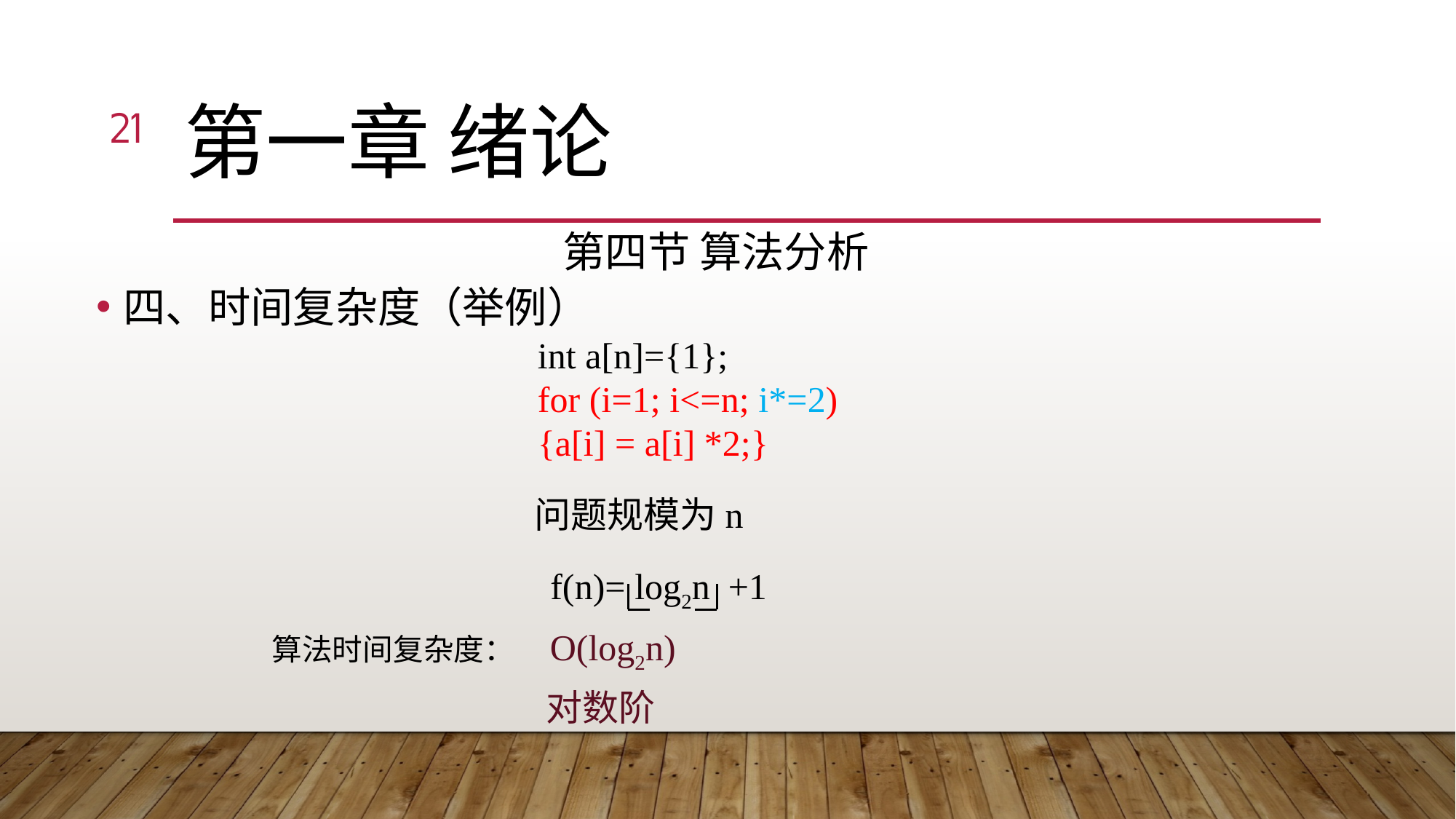

21
# 第一章 绪论
第四节 算法分析
四、时间复杂度（举例）
int a[n]={1};
for (i=1; i<=n; i*=2)
{a[i] = a[i] *2;}
问题规模为n
f(n)= log2n  +1
O(log2n)
算法时间复杂度：
对数阶